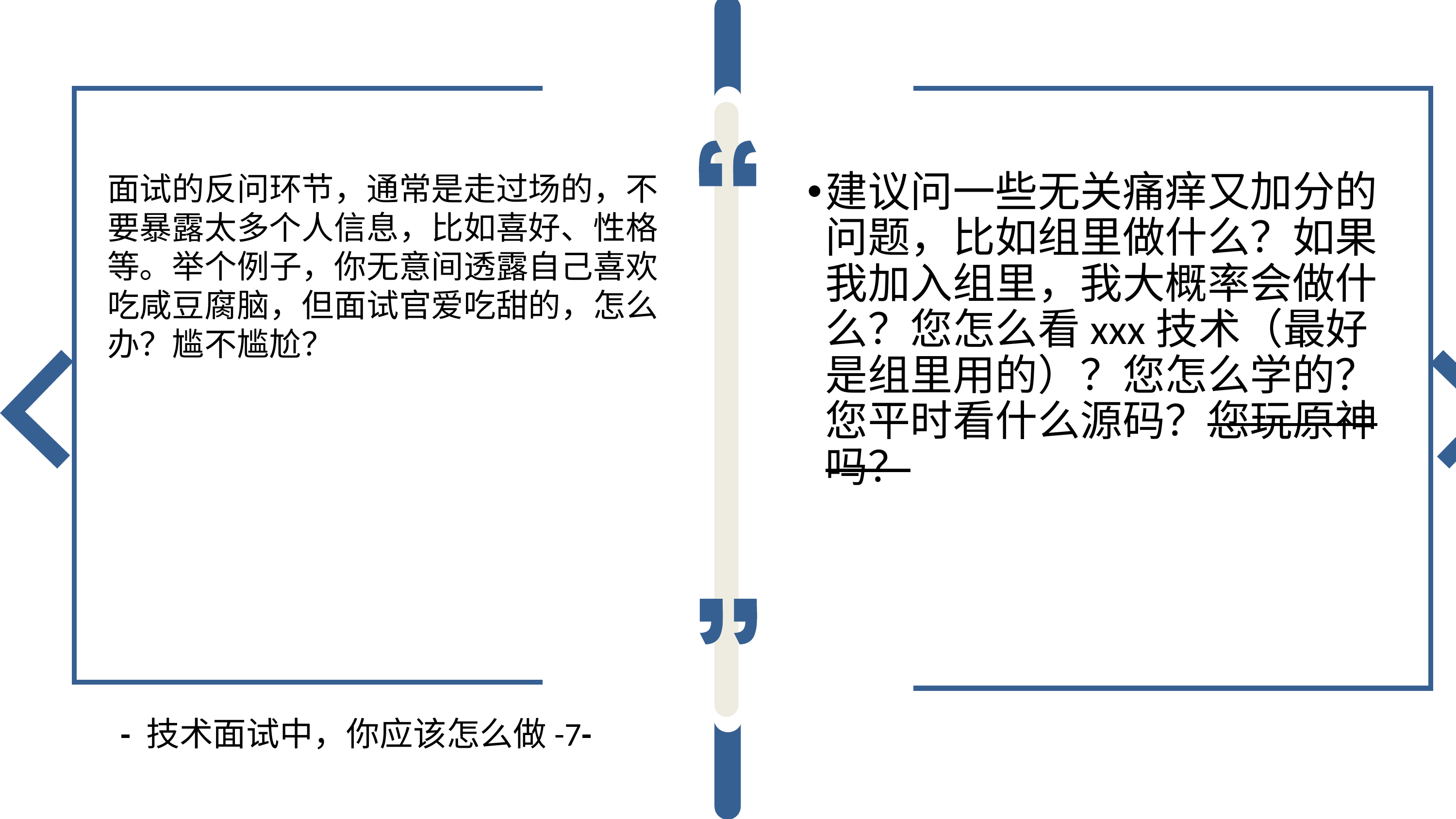

面试的反问环节，通常是走过场的，不要暴露太多个人信息，比如喜好、性格等。举个例子，你无意间透露自己喜欢吃咸豆腐脑，但面试官爱吃甜的，怎么办？尴不尴尬？
建议问一些无关痛痒又加分的问题，比如组里做什么？如果我加入组里，我大概率会做什么？您怎么看xxx技术（最好是组里用的）？您怎么学的？您平时看什么源码？您玩原神吗？

- 技术面试中，你应该怎么做-7-